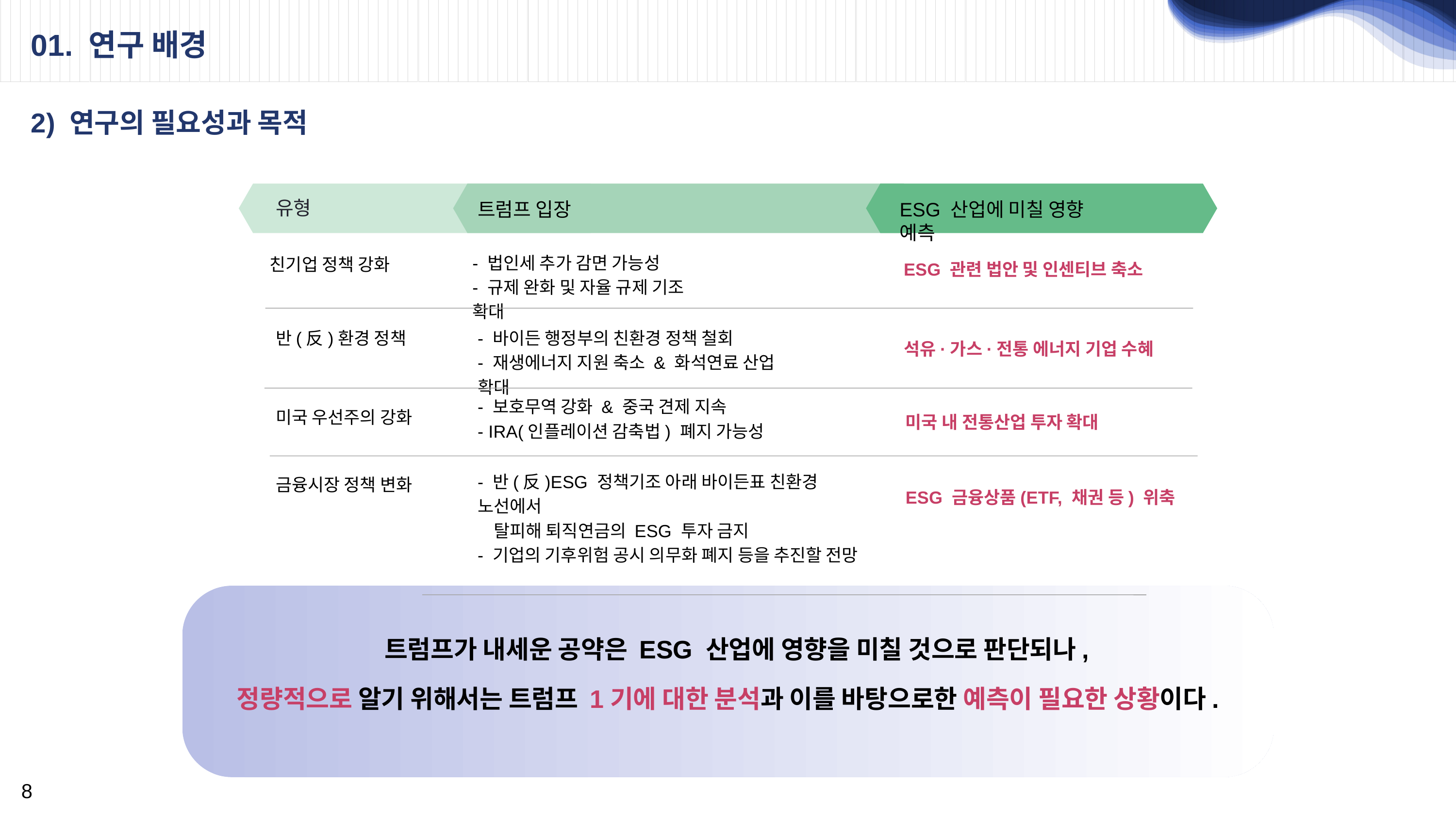

01. 연구 배경
2) 연구의 필요성과 목적

유형
트럼프 입장
ESG 산업에 미칠 영향 예측
- 법인세 추가 감면 가능성
- 규제 완화 및 자율 규제 기조 확대
친기업 정책 강화
ESG 관련 법안 및 인센티브 축소

반(反)환경 정책
- 바이든 행정부의 친환경 정책 철회
- 재생에너지 지원 축소 & 화석연료 산업 확대
석유·가스·전통 에너지 기업 수혜

- 보호무역 강화 & 중국 견제 지속
- IRA(인플레이션 감축법) 폐지 가능성
미국 우선주의 강화
미국 내 전통산업 투자 확대

- 반(反)ESG 정책기조 아래 바이든표 친환경 노선에서
   탈피해 퇴직연금의 ESG 투자 금지
- 기업의 기후위험 공시 의무화 폐지 등을 추진할 전망
금융시장 정책 변화
ESG 금융상품(ETF, 채권 등) 위축

트럼프가 내세운 공약은 ESG 산업에 영향을 미칠 것으로 판단되나,
정량적으로 알기 위해서는 트럼프 1기에 대한 분석과 이를 바탕으로한 예측이 필요한 상황이다.
8